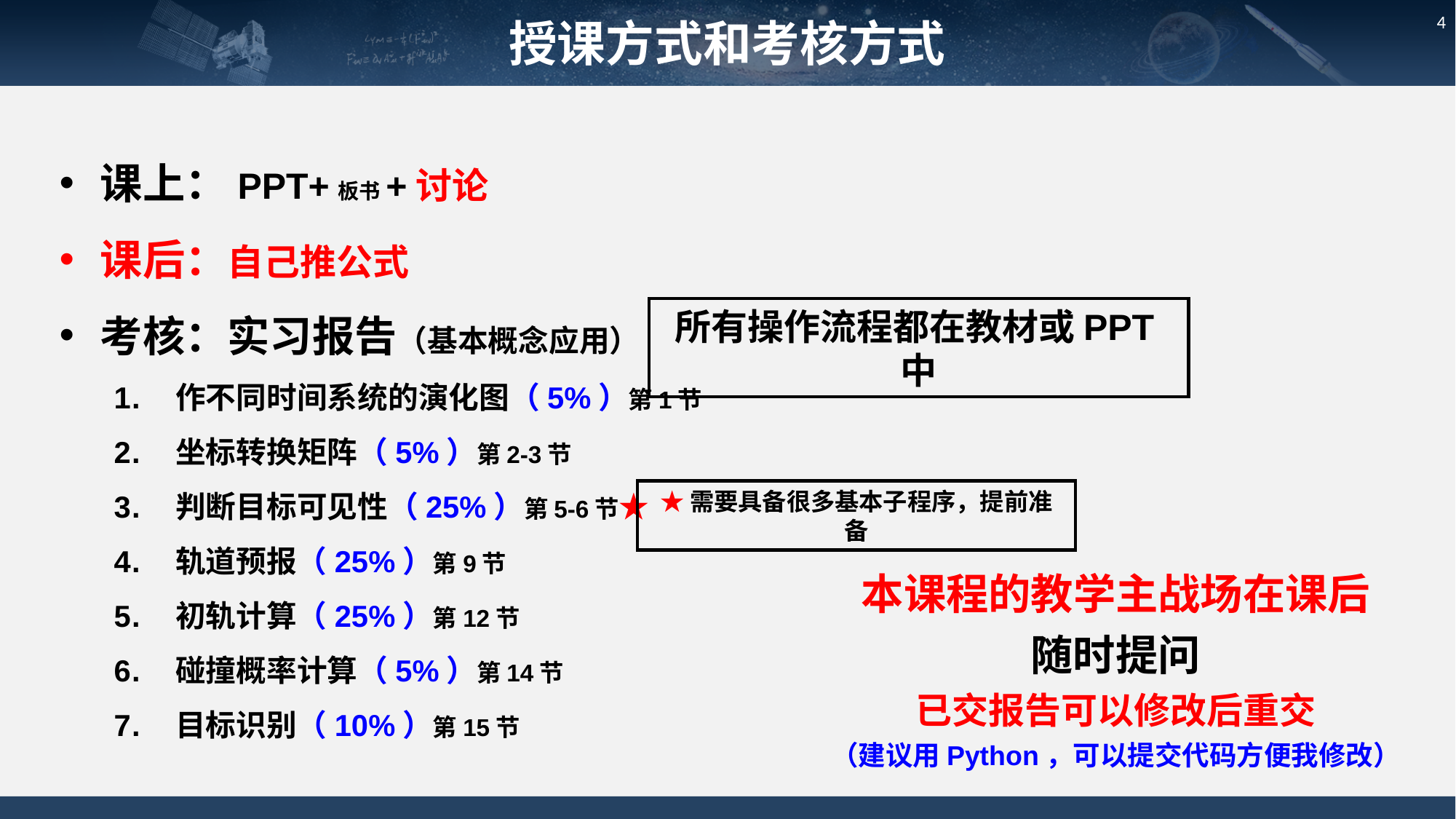

授课方式和考核方式
4
课上：PPT+板书+讨论
课后：自己推公式
考核：实习报告（基本概念应用）
作不同时间系统的演化图（5%）第1节
坐标转换矩阵（5%）第2-3节
判断目标可见性（25%）第5-6节★
轨道预报（25%）第9节
初轨计算（25%）第12节
碰撞概率计算（5%）第14节
目标识别（10%）第15节
所有操作流程都在教材或PPT中
★需要具备很多基本子程序，提前准备
本课程的教学主战场在课后
随时提问
已交报告可以修改后重交
（建议用Python，可以提交代码方便我修改）